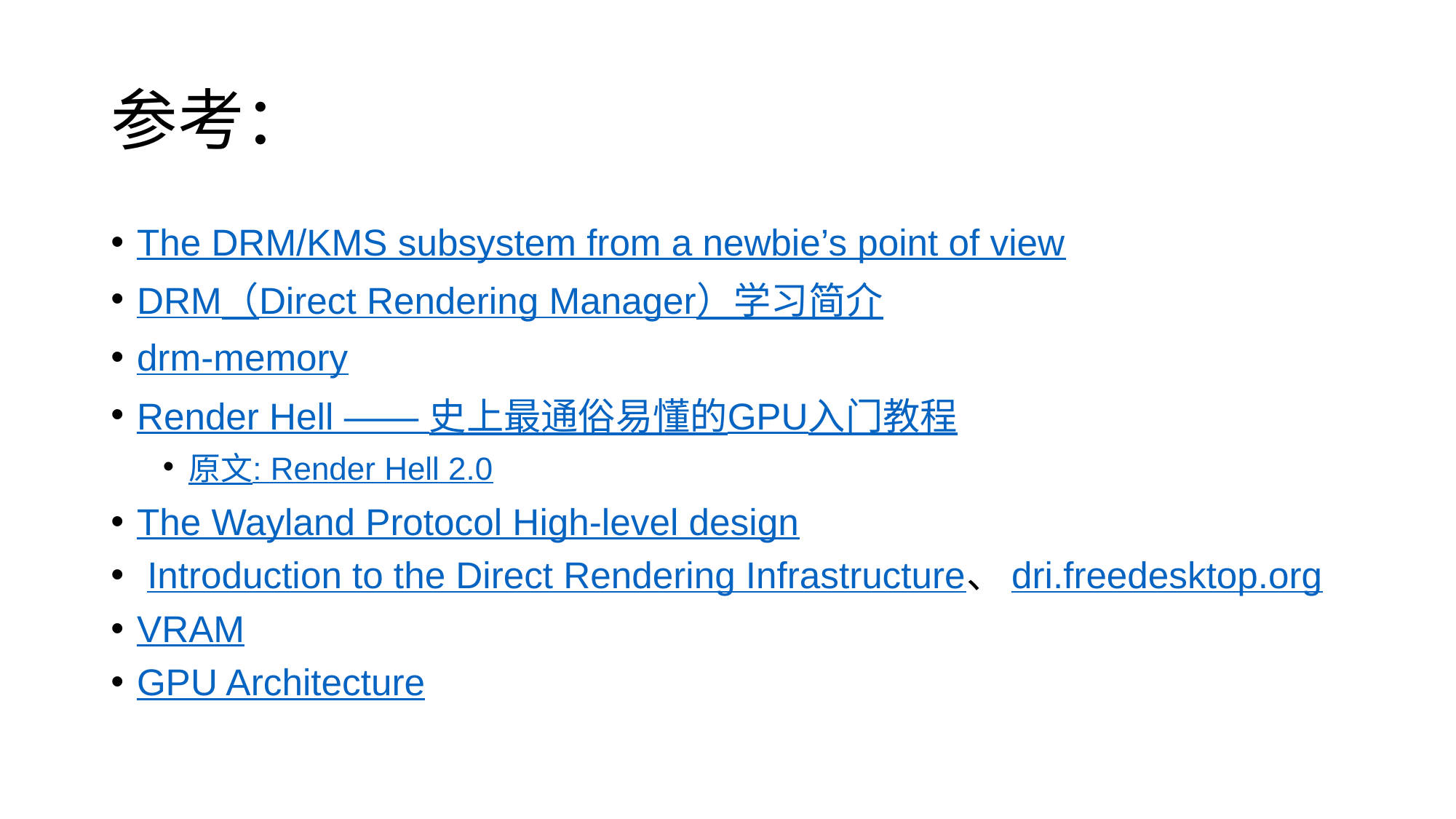

# 参考：
The DRM/KMS subsystem from a newbie’s point of view
DRM（Direct Rendering Manager）学习简介
drm-memory
Render Hell —— 史上最通俗易懂的GPU入门教程
原文: Render Hell 2.0
The Wayland Protocol High-level design
 Introduction to the Direct Rendering Infrastructure、dri.freedesktop.org
VRAM
GPU Architecture